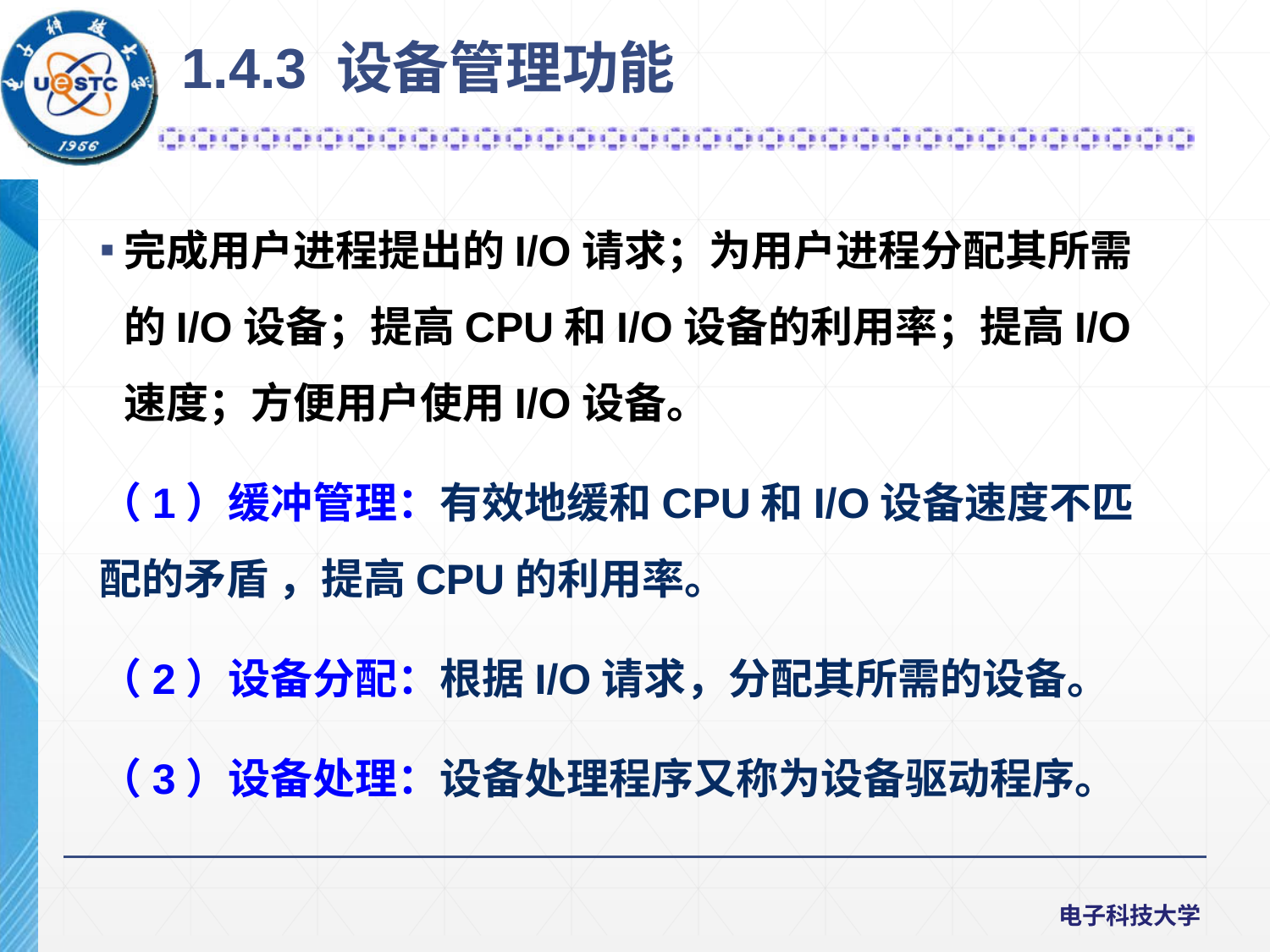

1.4.3 设备管理功能
完成用户进程提出的I/O请求；为用户进程分配其所需的I/O设备；提高CPU和I/O设备的利用率；提高I/O速度；方便用户使用I/O设备。
（1）缓冲管理：有效地缓和CPU和I/O设备速度不匹配的矛盾 ，提高CPU的利用率。
（2）设备分配：根据I/O请求，分配其所需的设备。
（3）设备处理：设备处理程序又称为设备驱动程序。